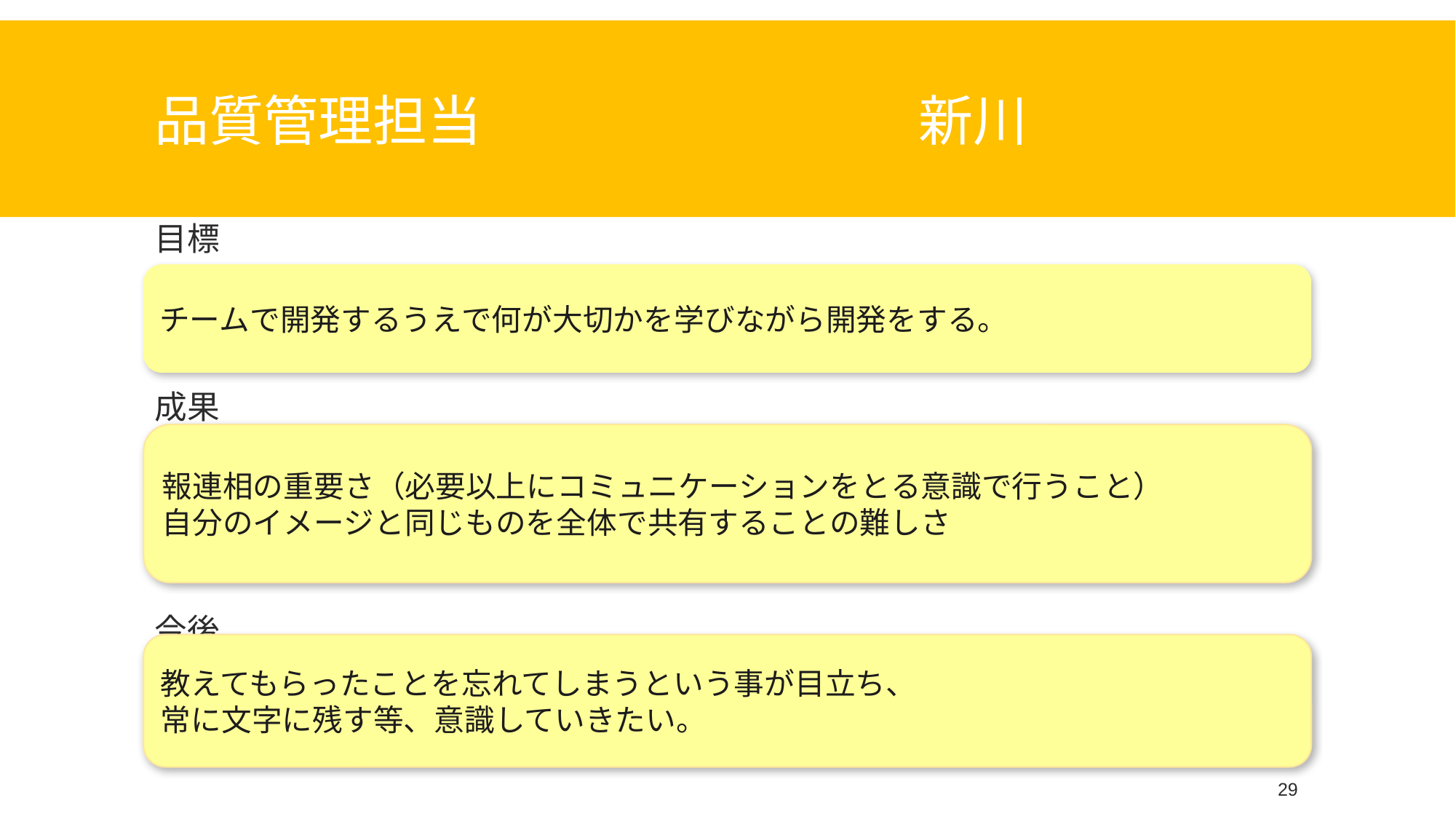

# 品質管理担当　				新川
目標

成果

今後
チームで開発するうえで何が大切かを学びながら開発をする。
報連相の重要さ（必要以上にコミュニケーションをとる意識で行うこと）
自分のイメージと同じものを全体で共有することの難しさ
教えてもらったことを忘れてしまうという事が目立ち、
常に文字に残す等、意識していきたい。
29